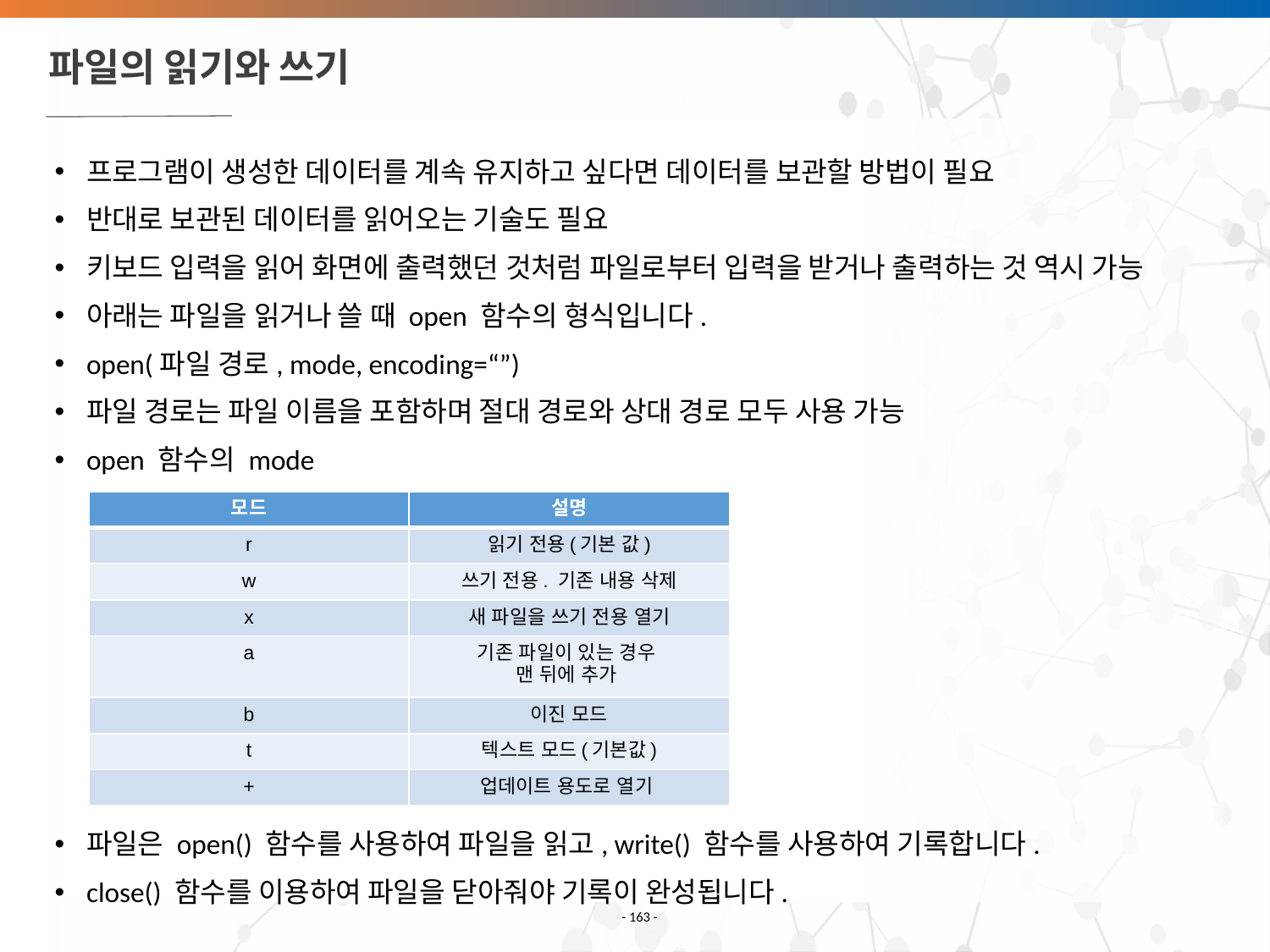

# 파일의 읽기와 쓰기
프로그램이 생성한 데이터를 계속 유지하고 싶다면 데이터를 보관할 방법이 필요
반대로 보관된 데이터를 읽어오는 기술도 필요
키보드 입력을 읽어 화면에 출력했던 것처럼 파일로부터 입력을 받거나 출력하는 것 역시 가능
아래는 파일을 읽거나 쓸 때 open 함수의 형식입니다.
open(파일 경로, mode, encoding=“”)
파일 경로는 파일 이름을 포함하며 절대 경로와 상대 경로 모두 사용 가능
open 함수의 mode

파일은 open() 함수를 사용하여 파일을 읽고, write() 함수를 사용하여 기록합니다.
close() 함수를 이용하여 파일을 닫아줘야 기록이 완성됩니다.

| 모드 | 설명 |
| --- | --- |
| r | 읽기 전용(기본 값) |
| w | 쓰기 전용. 기존 내용 삭제 |
| x | 새 파일을 쓰기 전용 열기 |
| a | 기존 파일이 있는 경우 맨 뒤에 추가 |
| b | 이진 모드 |
| t | 텍스트 모드(기본값) |
| + | 업데이트 용도로 열기 |
- 163 -